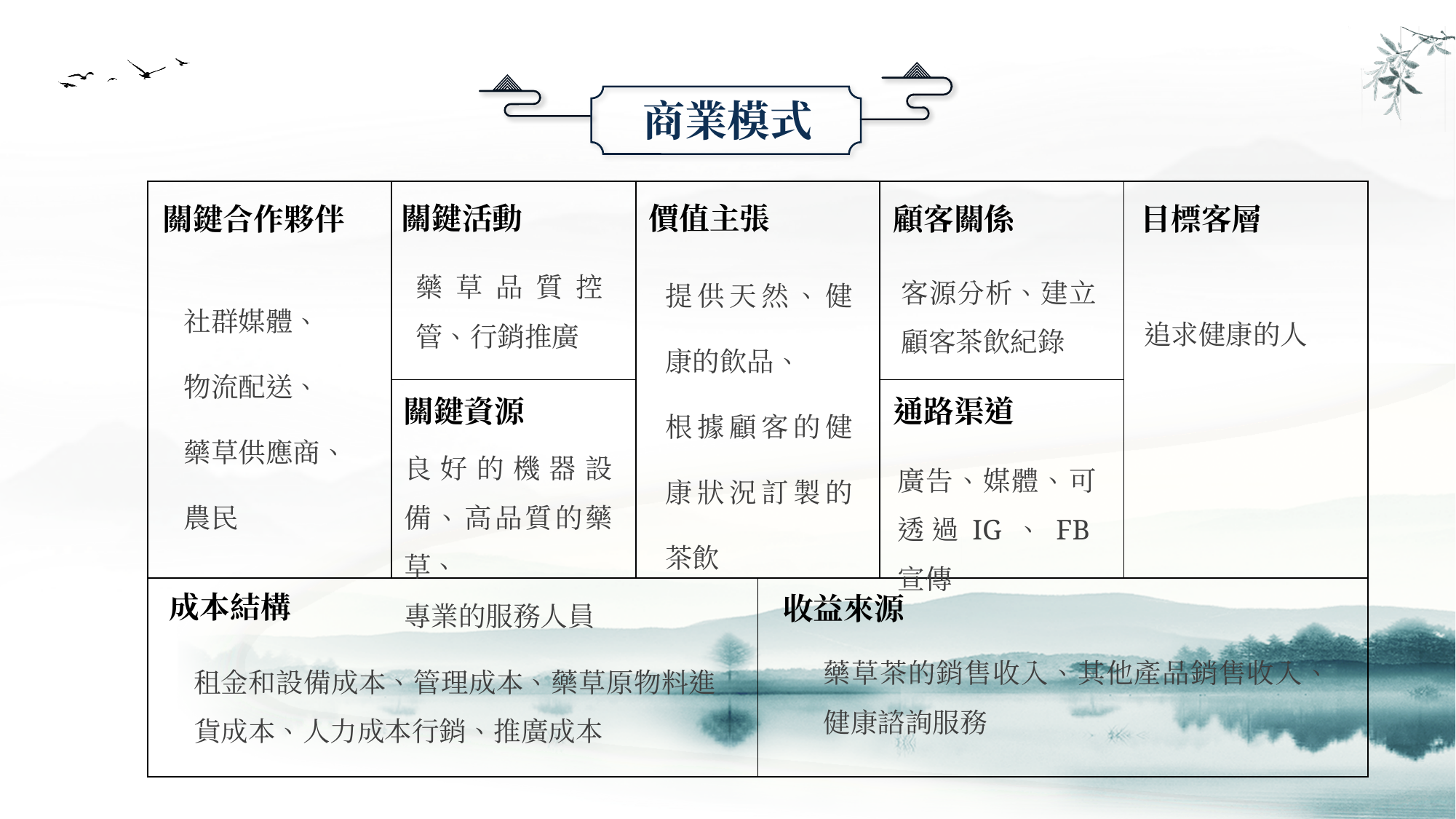

商業模式
|  |  |  |  |  |  |
| --- | --- | --- | --- | --- | --- |
|  |  |  |  |  |  |
|  |  |  |  |  |  |
關鍵活動
價值主張
關鍵合作夥伴
顧客關係
目標客層
提供天然、健康的飲品、
根據顧客的健康狀況訂製的茶飲
藥草品質控管、行銷推廣
客源分析、建立顧客茶飲紀錄
社群媒體、
物流配送、
藥草供應商、
農民
追求健康的人
關鍵資源
通路渠道
良好的機器設備、高品質的藥草、
專業的服務人員
廣告、媒體、可透過IG、FB宣傳
成本結構
收益來源
藥草茶的銷售收入、其他產品銷售收入、健康諮詢服務
租金和設備成本、管理成本、藥草原物料進貨成本、人力成本行銷、推廣成本